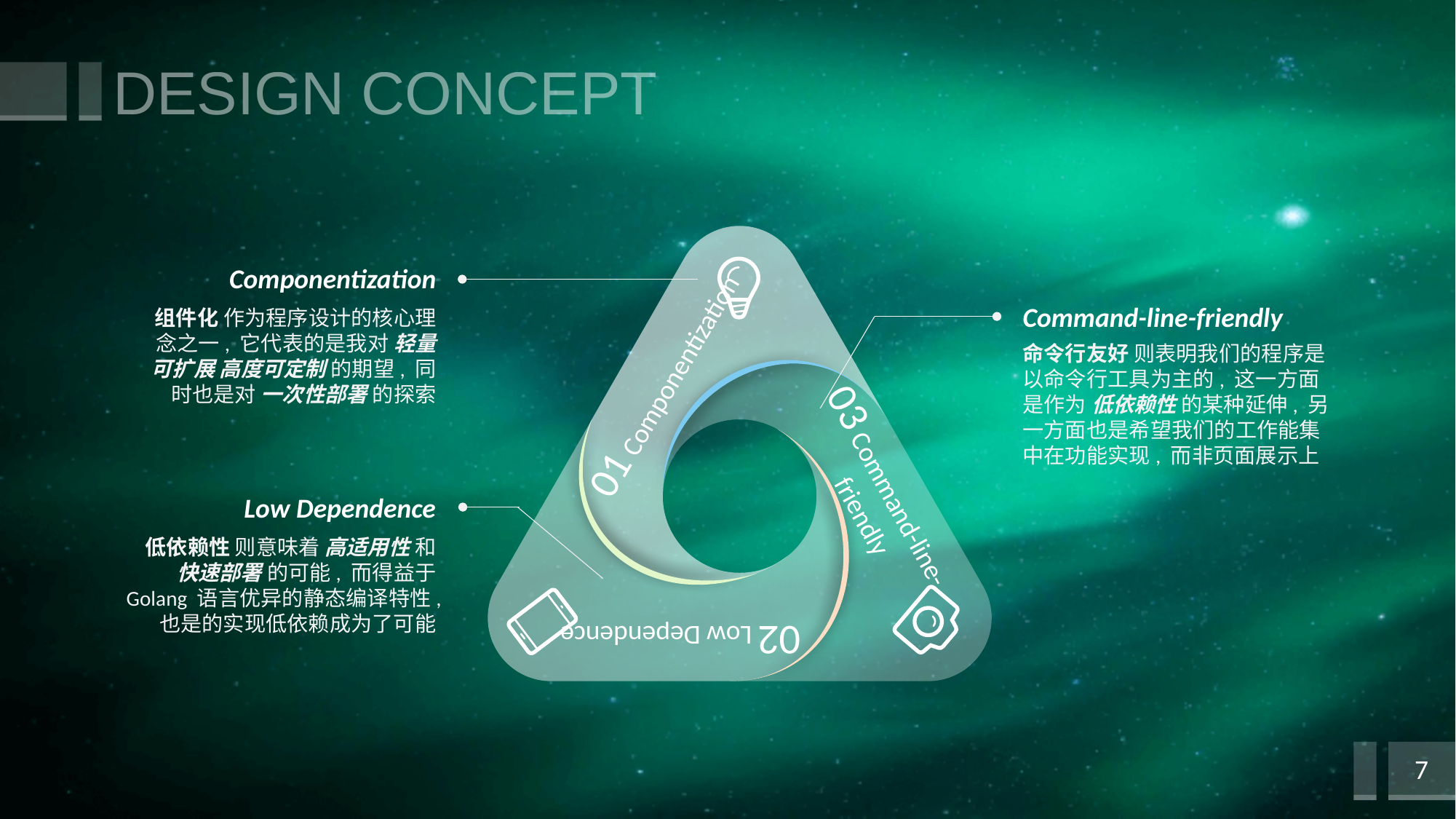

# DESIGN CONCEPT

01 Componentization
03 Command-line-
             friendly

02 Low Dependence
Componentization
Command-line-friendly
组件化 作为程序设计的核心理念之一, 它代表的是我对 轻量 可扩展 高度可定制 的期望, 同时也是对 一次性部署 的探索
命令行友好 则表明我们的程序是以命令行工具为主的, 这一方面是作为 低依赖性 的某种延伸, 另一方面也是希望我们的工作能集中在功能实现, 而非页面展示上
Low Dependence
低依赖性 则意味着 高适用性 和 快速部署 的可能, 而得益于 Golang 语言优异的静态编译特性, 也是的实现低依赖成为了可能